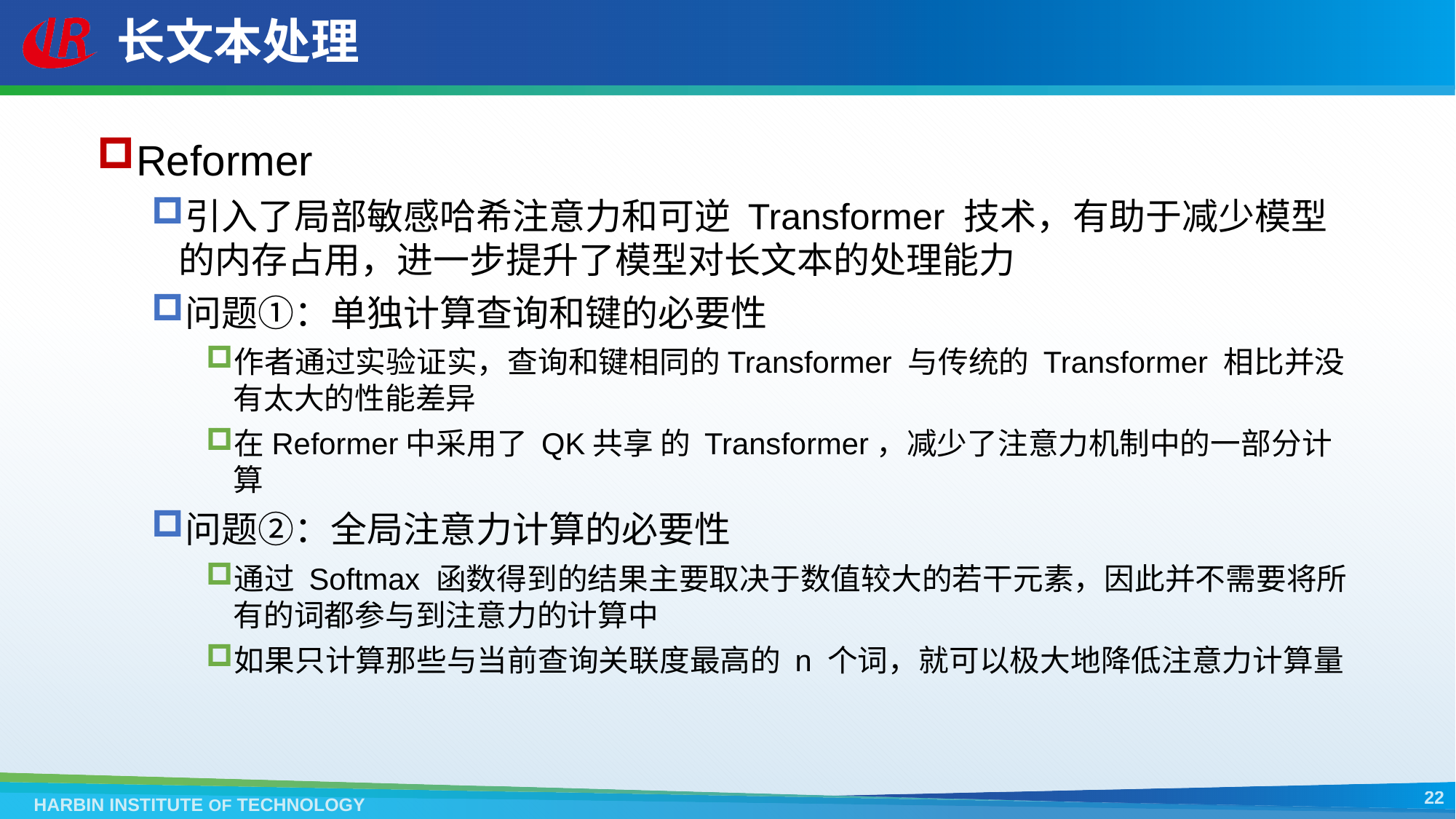

# 长文本处理
Reformer
引入了局部敏感哈希注意力和可逆 Transformer 技术，有助于减少模型的内存占用，进一步提升了模型对长文本的处理能力
问题①：单独计算查询和键的必要性
作者通过实验证实，查询和键相同的Transformer 与传统的 Transformer 相比并没有太大的性能差异
在Reformer中采用了 QK共享 的 Transformer，减少了注意力机制中的一部分计算
问题②：全局注意力计算的必要性
通过 Softmax 函数得到的结果主要取决于数值较大的若干元素，因此并不需要将所有的词都参与到注意力的计算中
如果只计算那些与当前查询关联度最高的 n 个词，就可以极大地降低注意力计算量
22
HARBIN INSTITUTE OF TECHNOLOGY